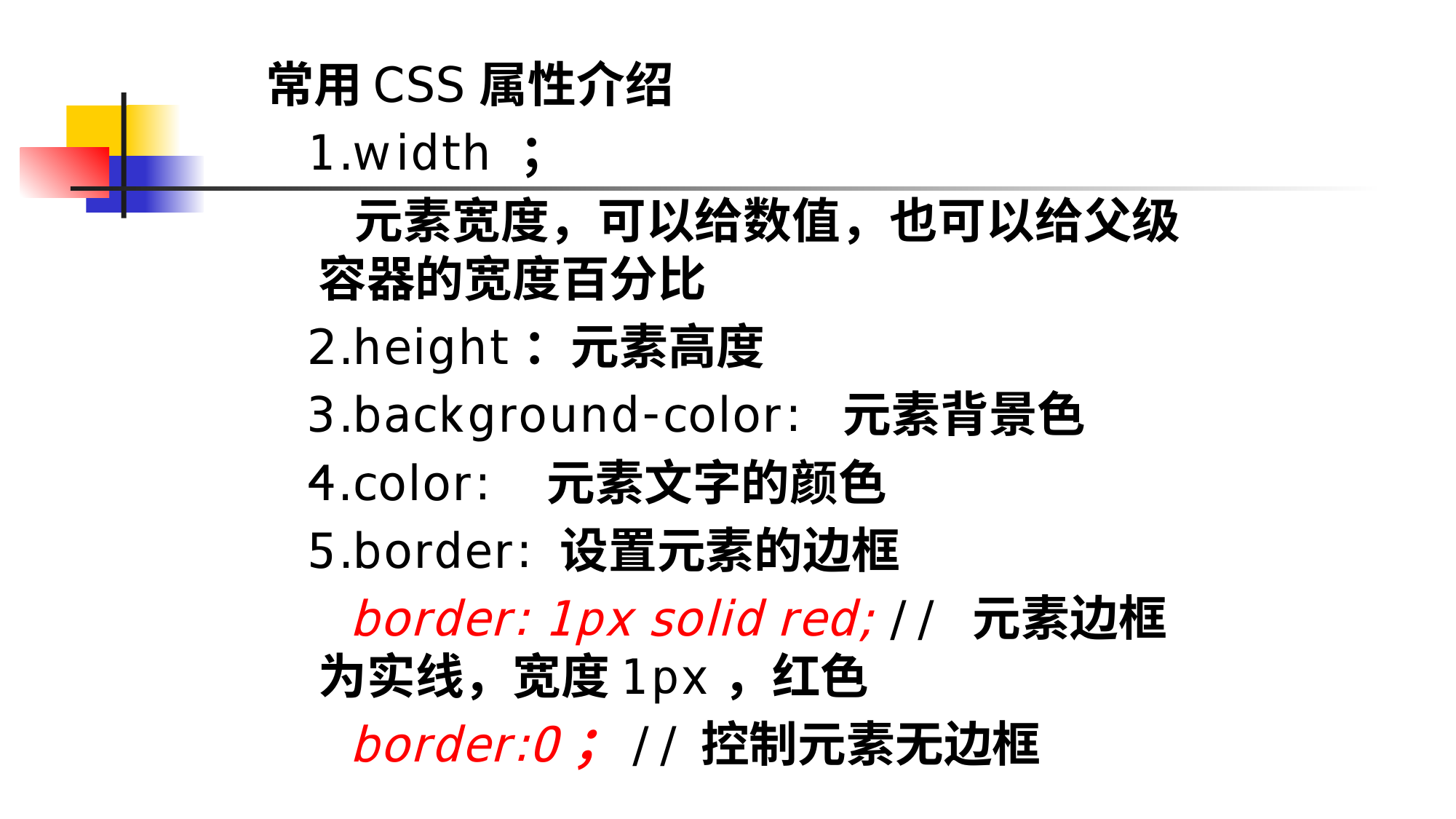

常用CSS属性介绍
   1.width ；
       元素宽度，可以给数值，也可以给父级容器的宽度百分比
   2.height：元素高度
   3.background-color:  元素背景色
   4.color:   元素文字的颜色
   5.border: 设置元素的边框
      border: 1px solid red; // 元素边框为实线，宽度1px，红色
      border:0；//控制元素无边框